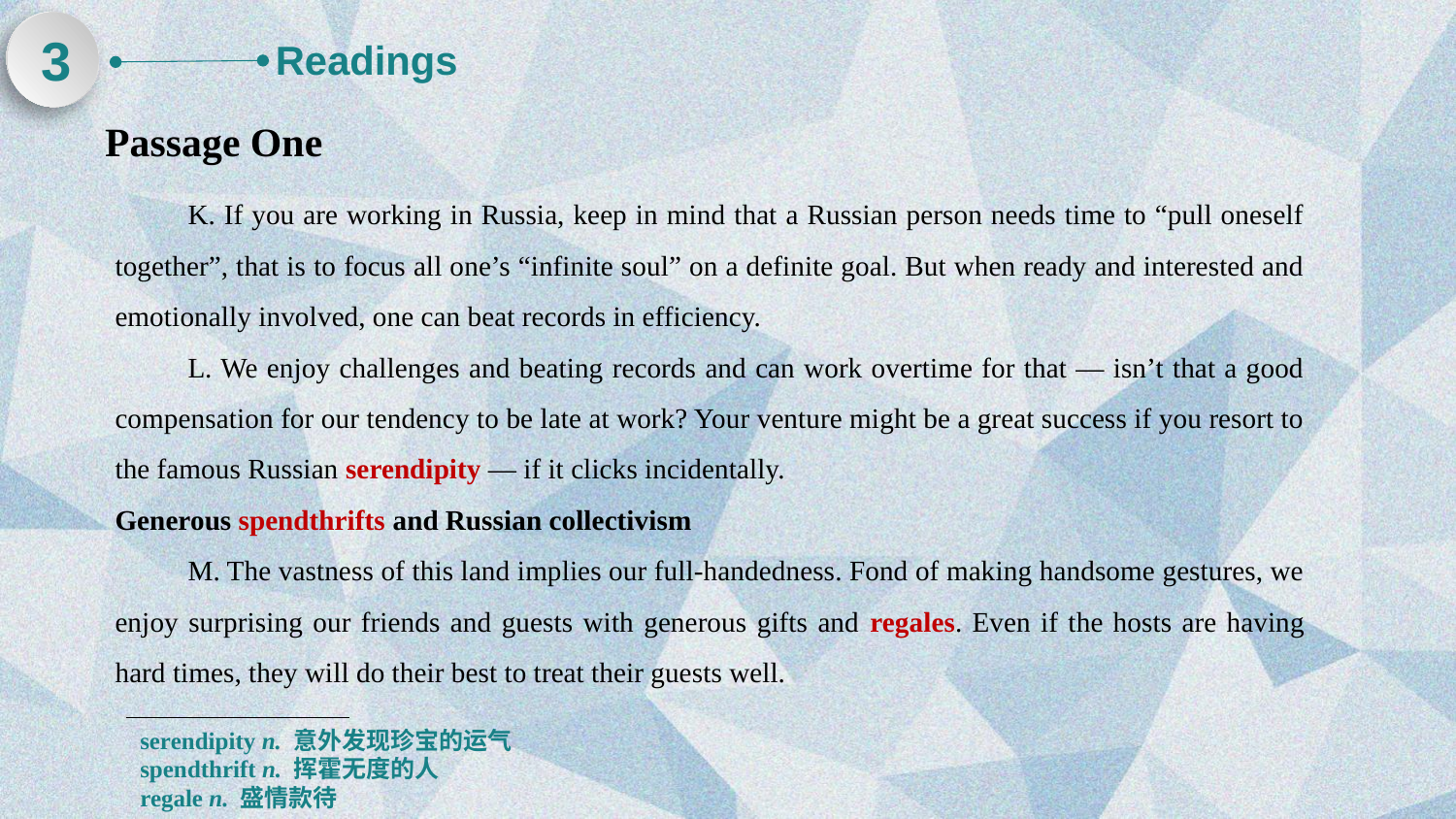

3
Readings
Passage One
K. If you are working in Russia, keep in mind that a Russian person needs time to “pull oneself together”, that is to focus all one’s “infinite soul” on a definite goal. But when ready and interested and emotionally involved, one can beat records in efficiency.
L. We enjoy challenges and beating records and can work overtime for that — isn’t that a good compensation for our tendency to be late at work? Your venture might be a great success if you resort to the famous Russian serendipity — if it clicks incidentally.
Generous spendthrifts and Russian collectivism
M. The vastness of this land implies our full-handedness. Fond of making handsome gestures, we enjoy surprising our friends and guests with generous gifts and regales. Even if the hosts are having hard times, they will do their best to treat their guests well.
serendipity n. 意外发现珍宝的运气
spendthrift n. 挥霍无度的人
regale n. 盛情款待